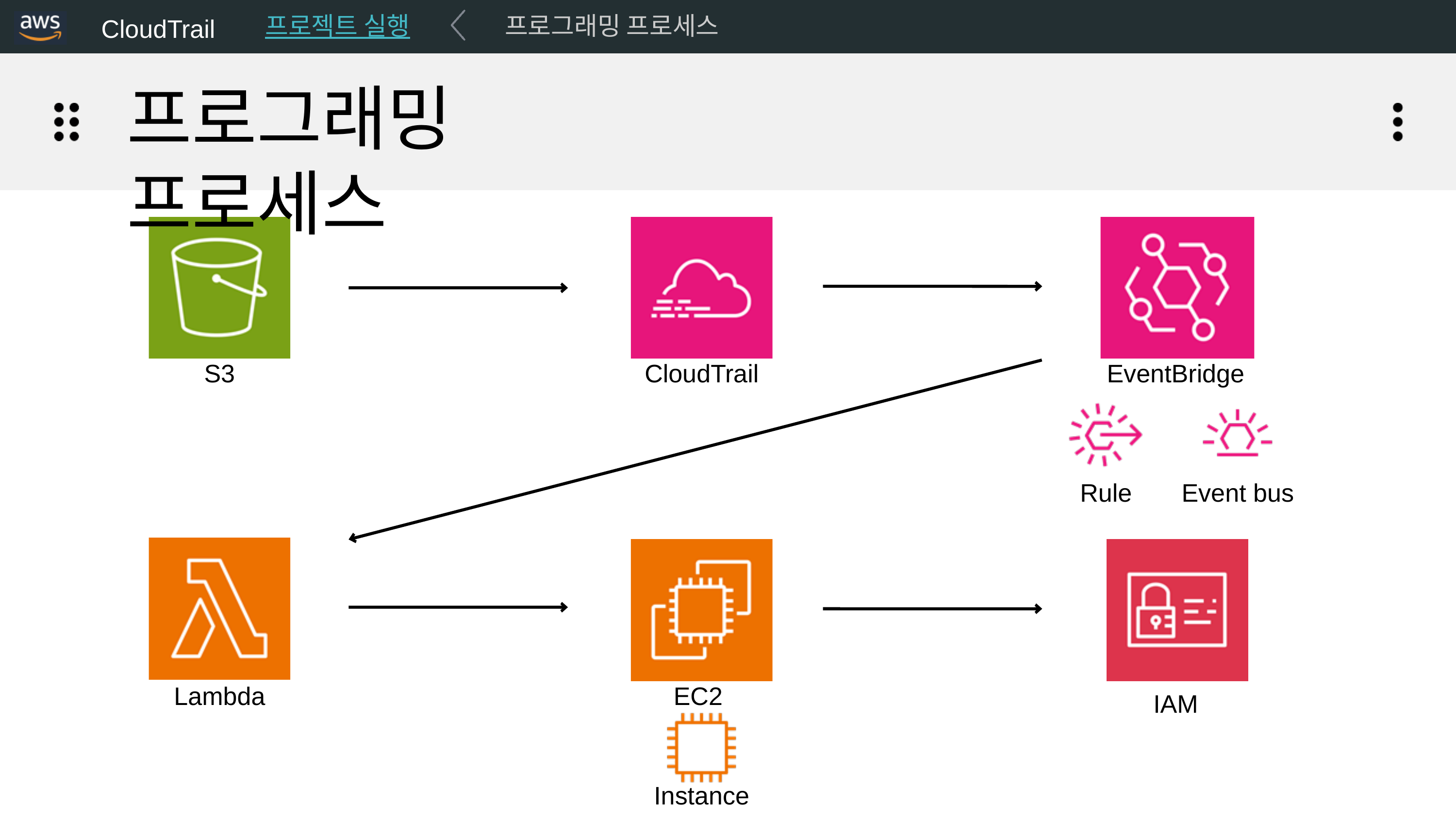

CloudTrail

프로젝트 실행
프로그래밍 프로세스

프로그래밍 프로세스

EventBridge

S3
CloudTrail

Rule
Event bus

Lambda
EC2
IAM

Instance